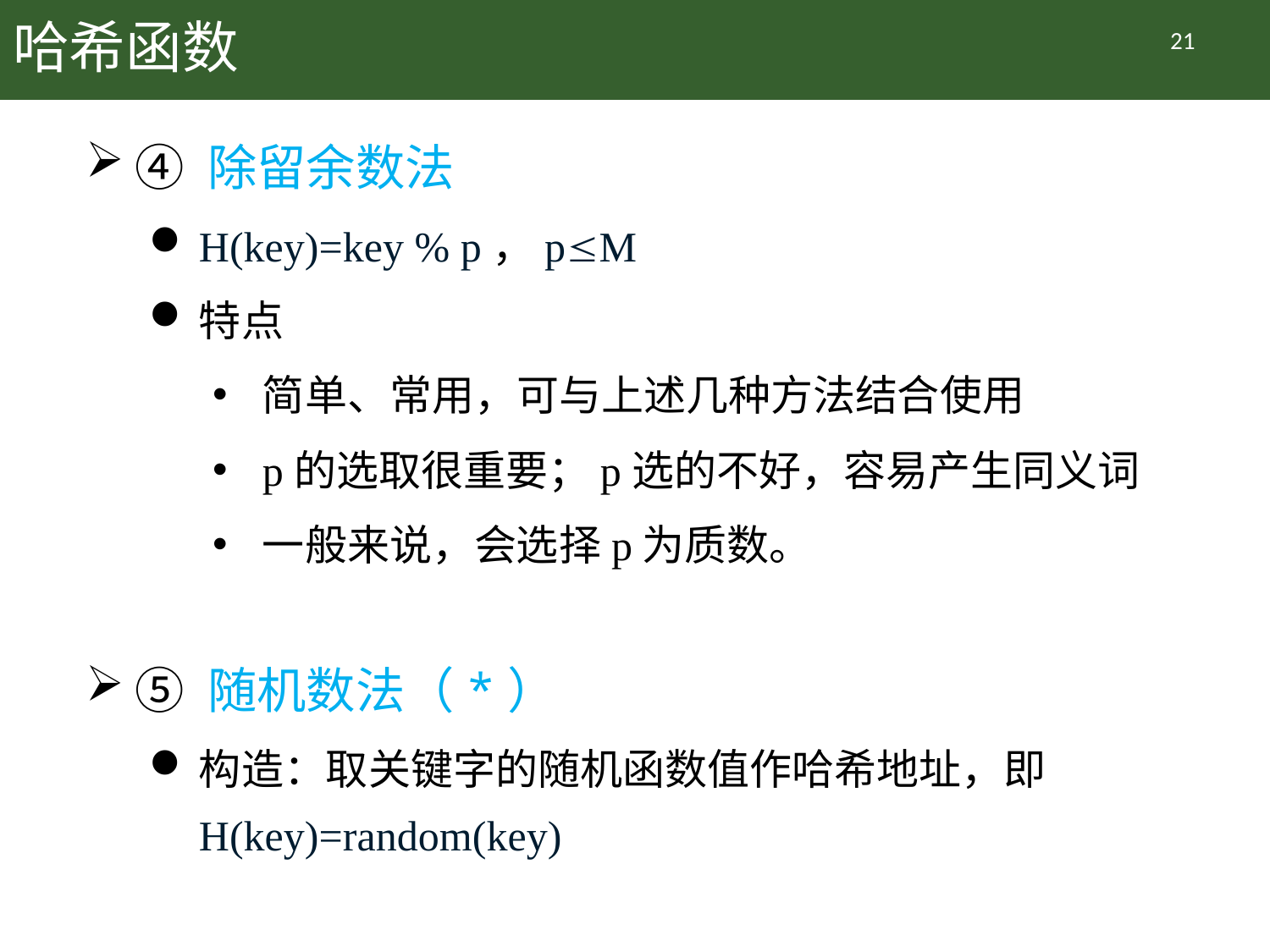

# 哈希函数
21
④ 除留余数法
H(key)=key % p，p≤M
特点
简单、常用，可与上述几种方法结合使用
p的选取很重要；p选的不好，容易产生同义词
一般来说，会选择p为质数。

⑤ 随机数法（*）
构造：取关键字的随机函数值作哈希地址，即H(key)=random(key)